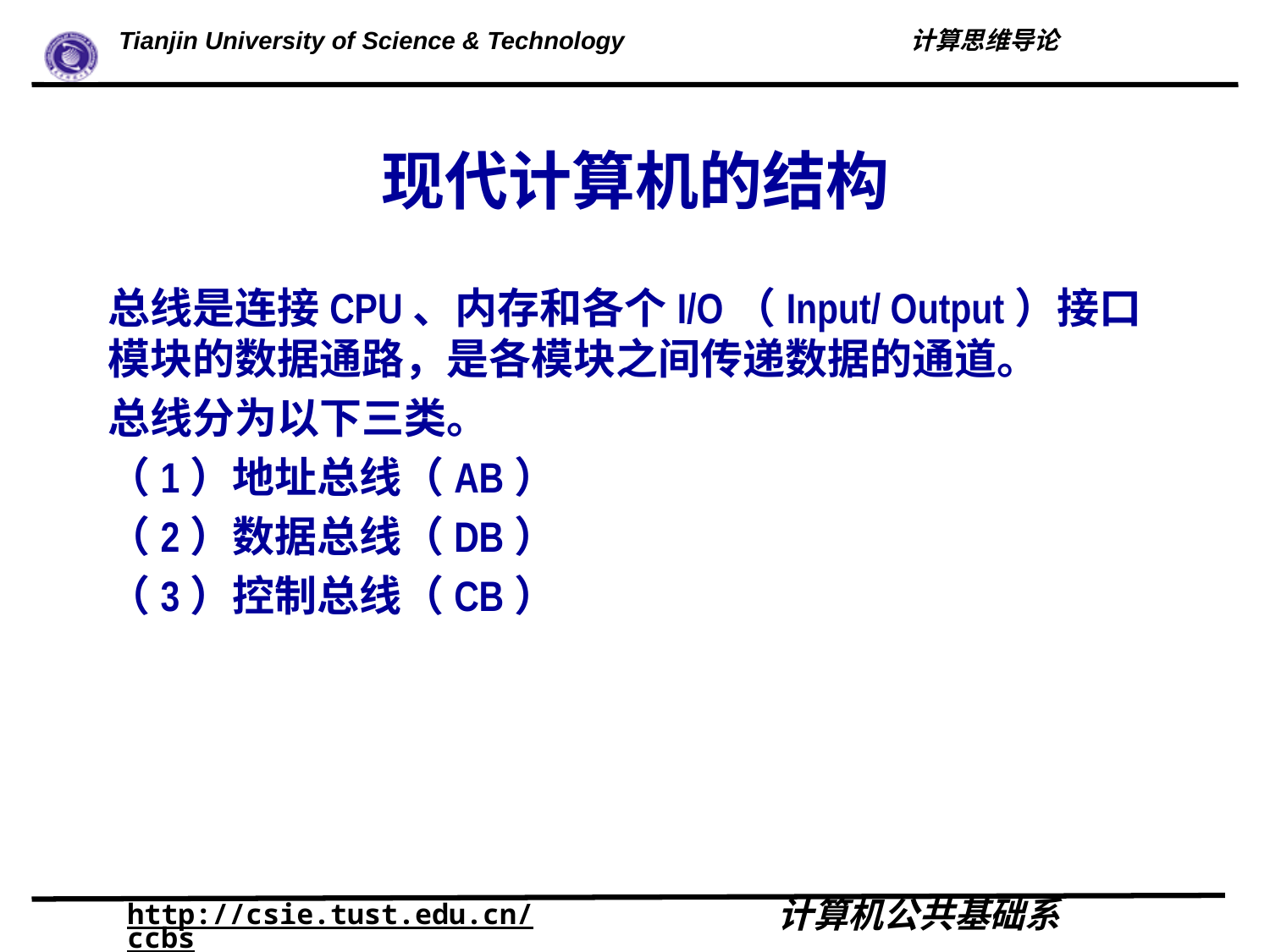

# 现代计算机的结构
总线是连接CPU、内存和各个I/O（Input/ Output）接口模块的数据通路，是各模块之间传递数据的通道。
总线分为以下三类。
（1）地址总线（AB）
（2）数据总线（DB）
（3）控制总线（CB）